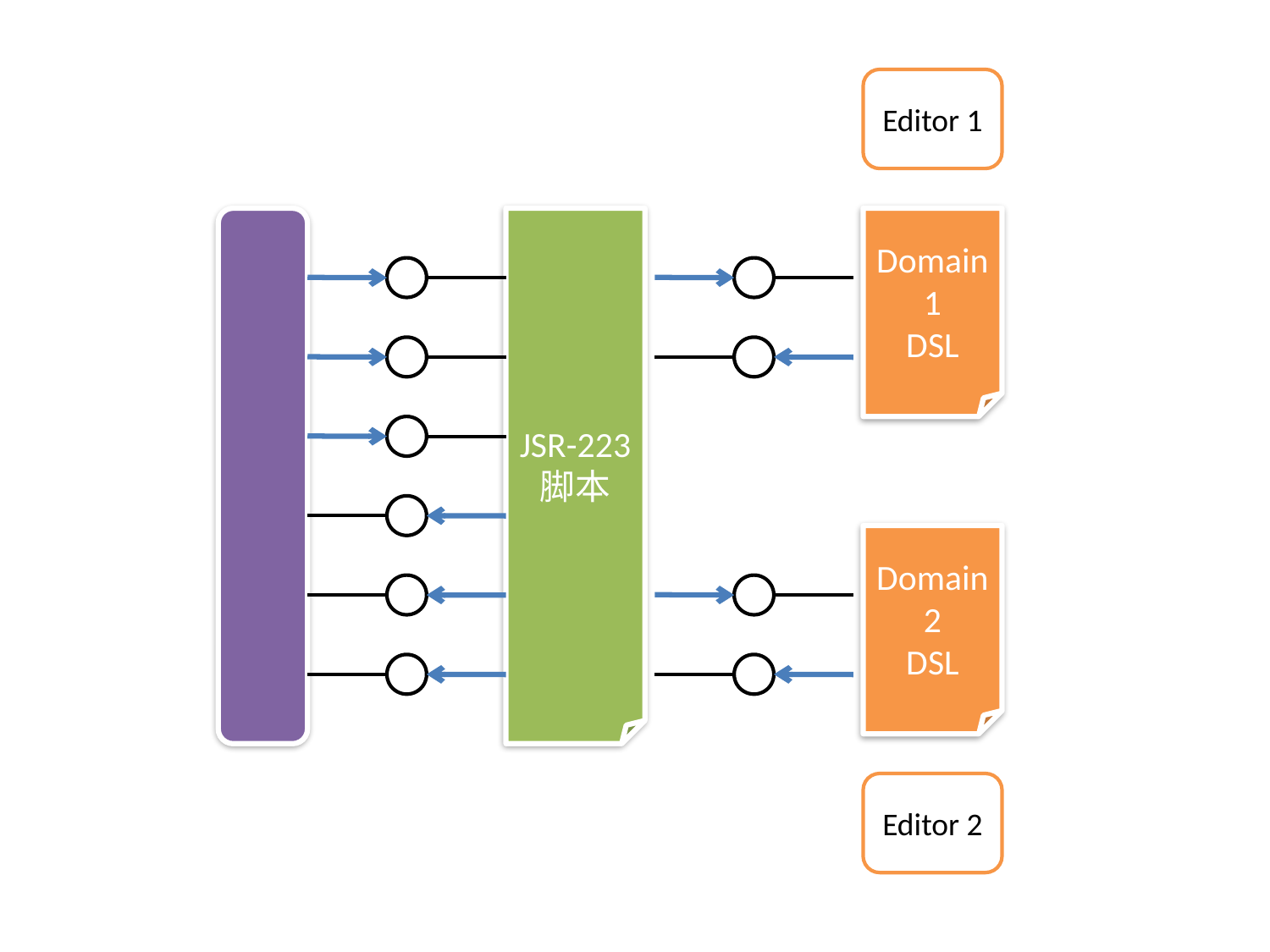

Editor 1

JSR-223
脚本
Domain1
DSL

Domain
2
DSL

Editor 2